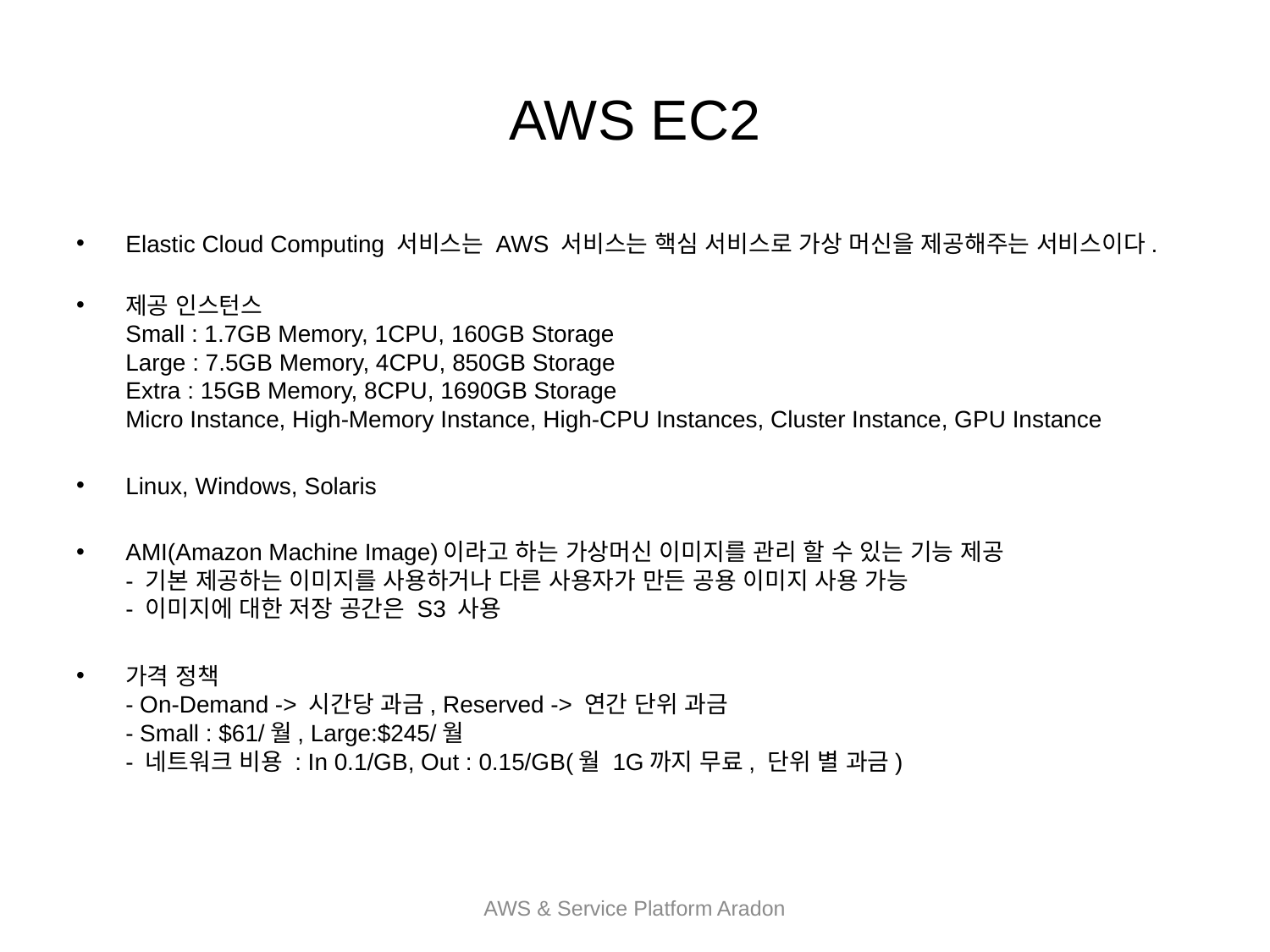

# AWS EC2
Elastic Cloud Computing 서비스는 AWS 서비스는 핵심 서비스로 가상 머신을 제공해주는 서비스이다.
제공 인스턴스
Small : 1.7GB Memory, 1CPU, 160GB Storage
Large : 7.5GB Memory, 4CPU, 850GB Storage
Extra : 15GB Memory, 8CPU, 1690GB Storage
Micro Instance, High-Memory Instance, High-CPU Instances, Cluster Instance, GPU Instance

Linux, Windows, Solaris

AMI(Amazon Machine Image)이라고 하는 가상머신 이미지를 관리 할 수 있는 기능 제공
- 기본 제공하는 이미지를 사용하거나 다른 사용자가 만든 공용 이미지 사용 가능
- 이미지에 대한 저장 공간은 S3 사용

가격 정책
- On-Demand -> 시간당 과금, Reserved -> 연간 단위 과금
- Small : $61/월, Large:$245/월
- 네트워크 비용 : In 0.1/GB, Out : 0.15/GB(월 1G까지 무료, 단위 별 과금)

AWS & Service Platform Aradon